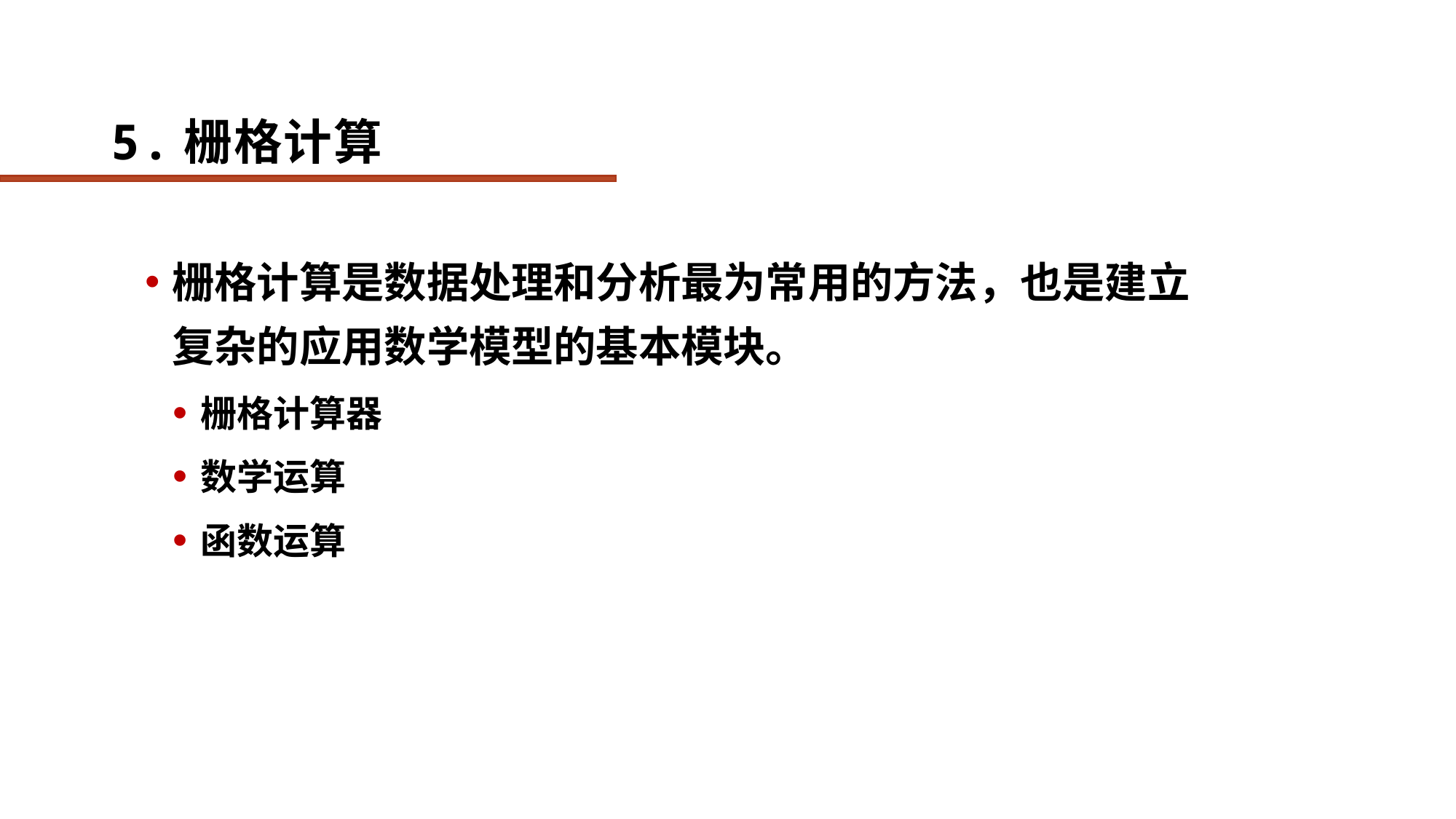

# 5.栅格计算
栅格计算是数据处理和分析最为常用的方法，也是建立复杂的应用数学模型的基本模块。
栅格计算器
数学运算
函数运算